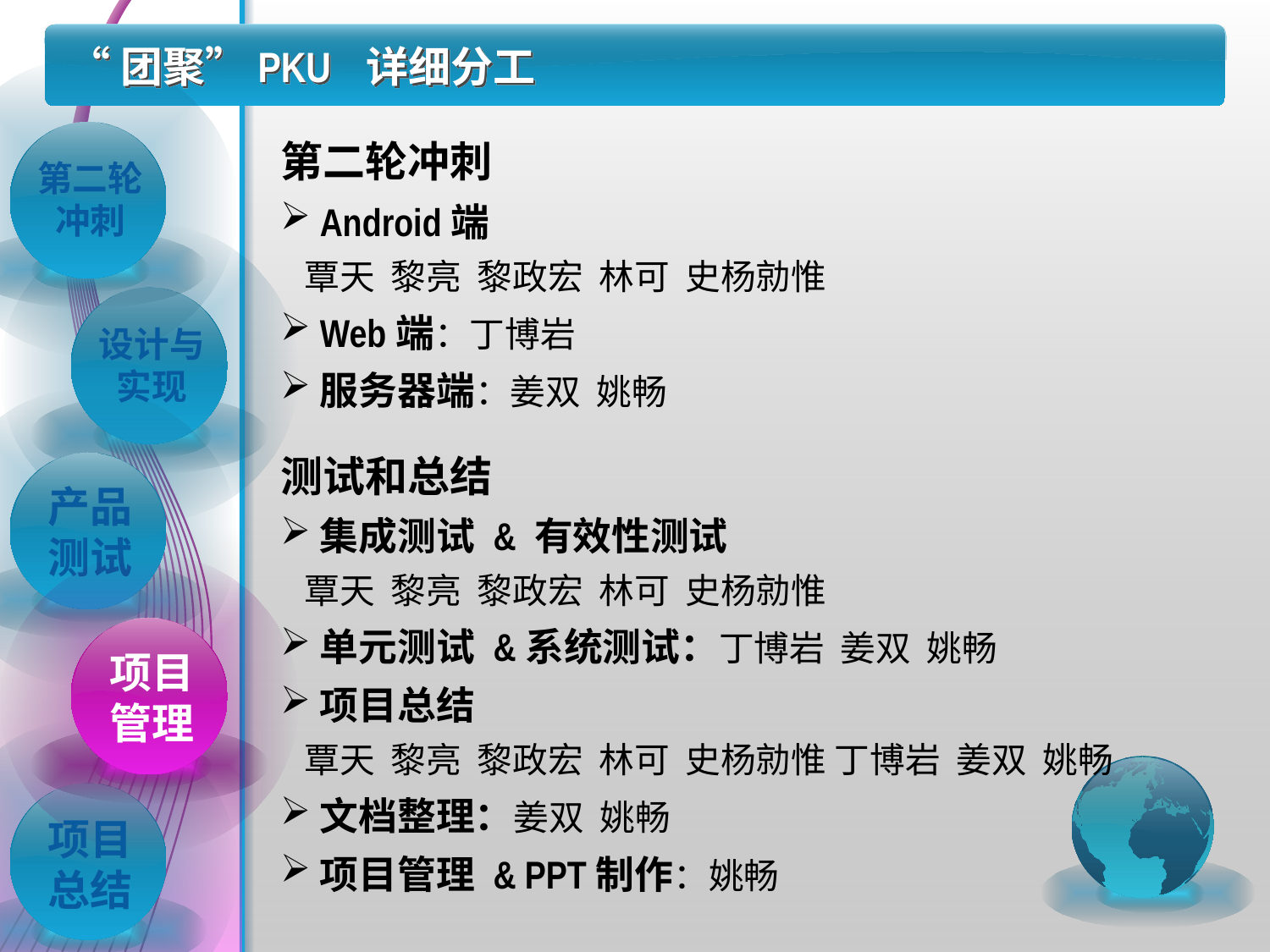

# “团聚”PKU 详细分工

第二轮冲刺
Android端
  覃天  黎亮  黎政宏  林可  史杨勍惟
Web端：丁博岩
服务器端：姜双  姚畅

测试和总结
集成测试 & 有效性测试
  覃天  黎亮  黎政宏  林可  史杨勍惟
单元测试 &系统测试：丁博岩  姜双  姚畅
项目总结
  覃天  黎亮  黎政宏  林可  史杨勍惟 丁博岩  姜双  姚畅
文档整理：姜双  姚畅
项目管理 & PPT制作：姚畅
第二轮冲刺

设计与实现

产品测试

项目管理

项目总结